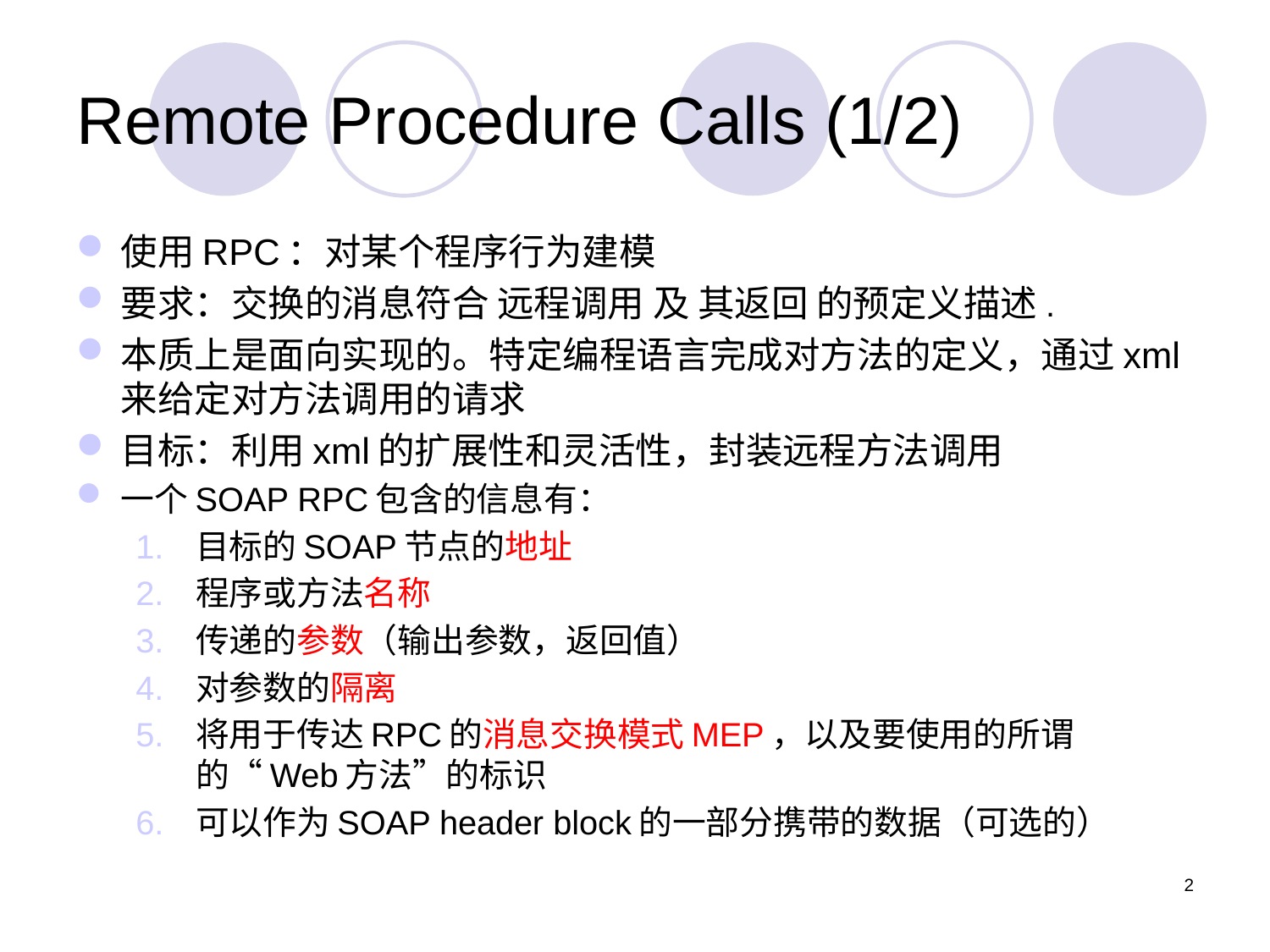

# Remote Procedure Calls (1/2)
使用RPC：对某个程序行为建模
要求：交换的消息符合 远程调用 及 其返回 的预定义描述.
本质上是面向实现的。特定编程语言完成对方法的定义，通过xml来给定对方法调用的请求
目标：利用xml的扩展性和灵活性，封装远程方法调用
一个SOAP RPC包含的信息有：
目标的SOAP节点的地址
程序或方法名称
传递的参数（输出参数，返回值）
对参数的隔离
将用于传达RPC的消息交换模式MEP，以及要使用的所谓的“Web方法”的标识
可以作为SOAP header block的一部分携带的数据（可选的）
2